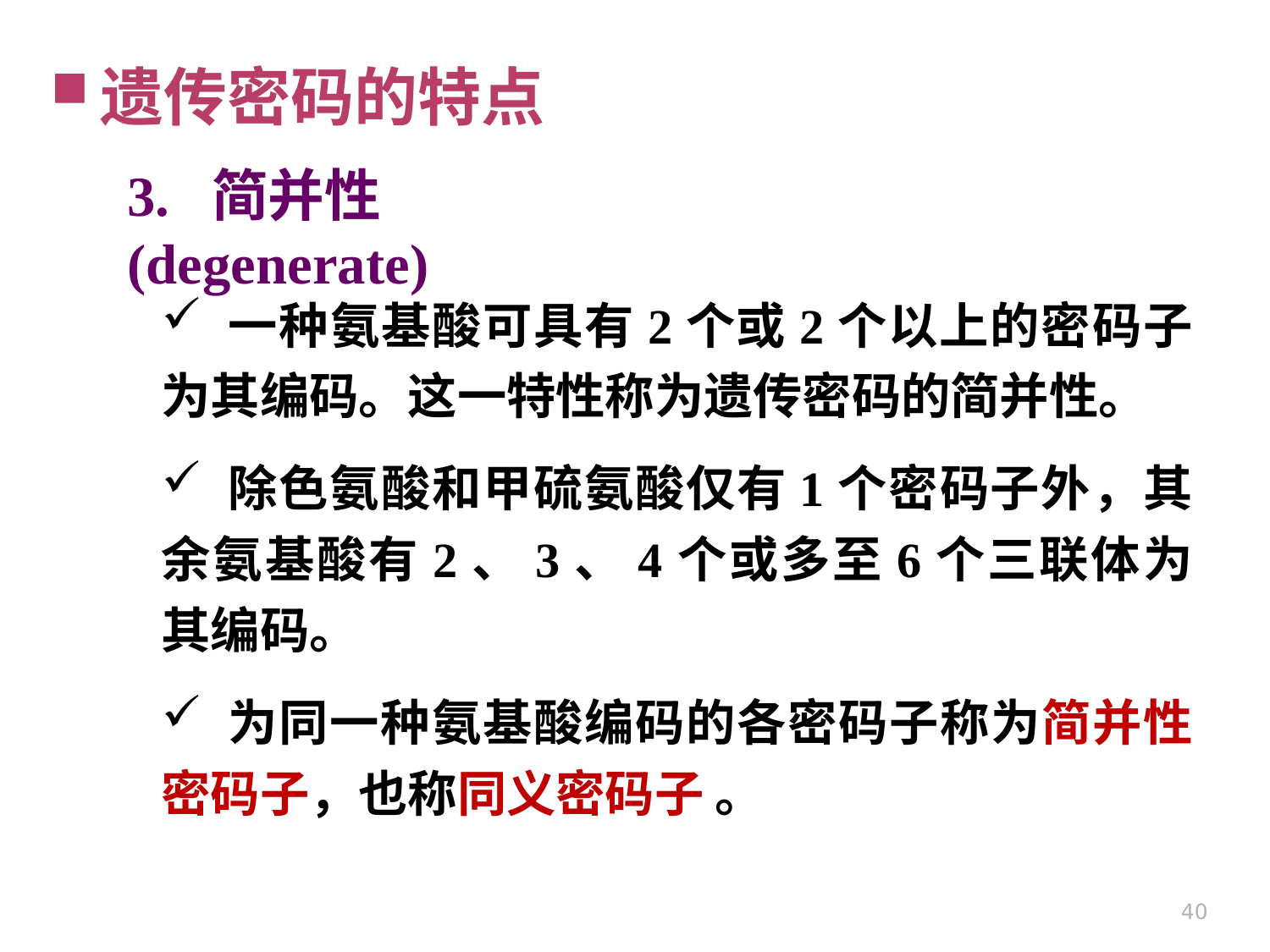

遗传密码的特点
3.  简并性(degenerate)
 一种氨基酸可具有2个或2个以上的密码子为其编码。这一特性称为遗传密码的简并性。
 除色氨酸和甲硫氨酸仅有1个密码子外，其余氨基酸有2、3、4个或多至6个三联体为其编码。
 为同一种氨基酸编码的各密码子称为简并性密码子，也称同义密码子 。
40